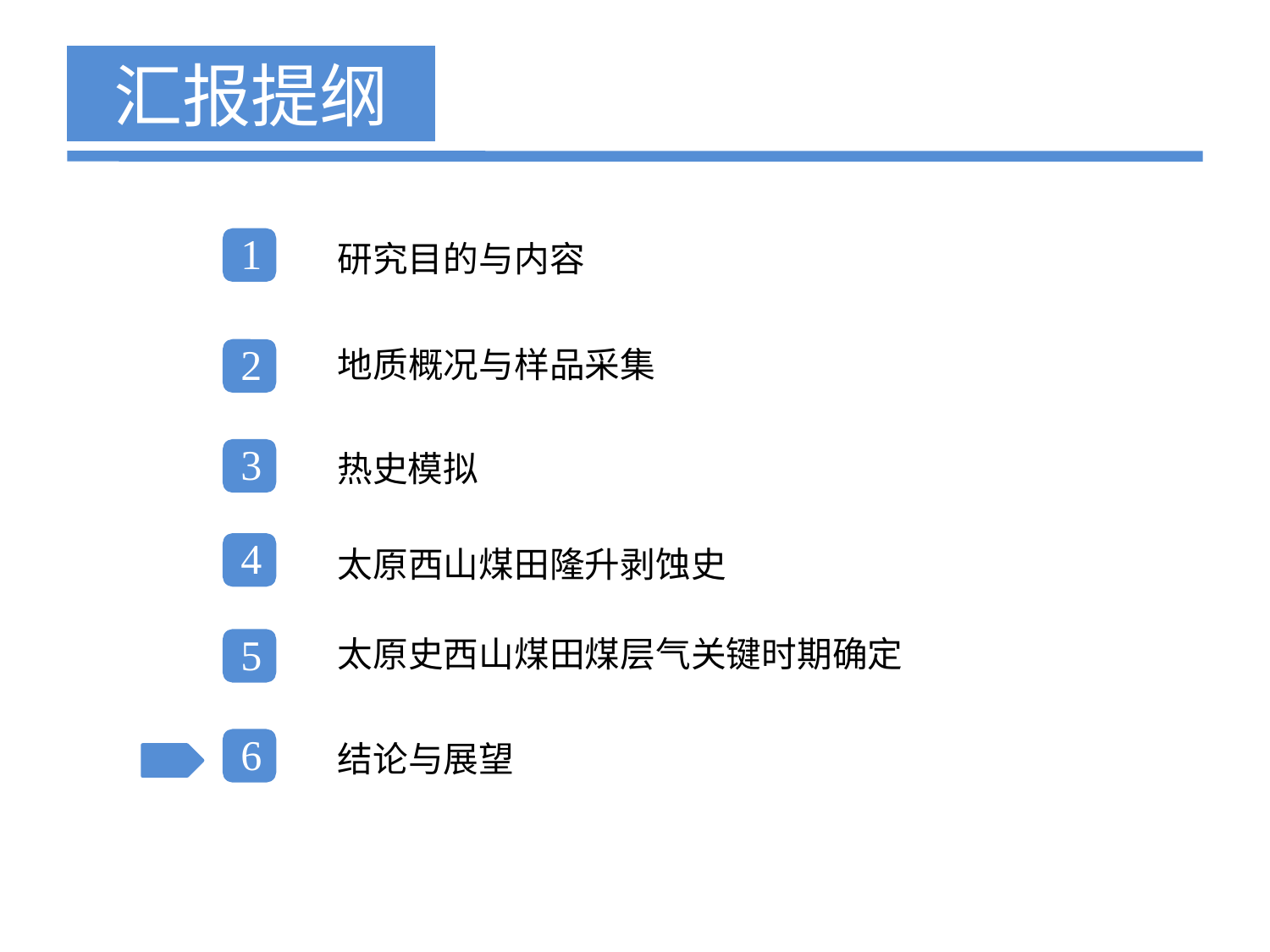

汇报提纲

1

研究目的与内容
2

地质概况与样品采集
3

热史模拟
4

太原西山煤田隆升剥蚀史
5

太原史西山煤田煤层气关键时期确定
6

结论与展望